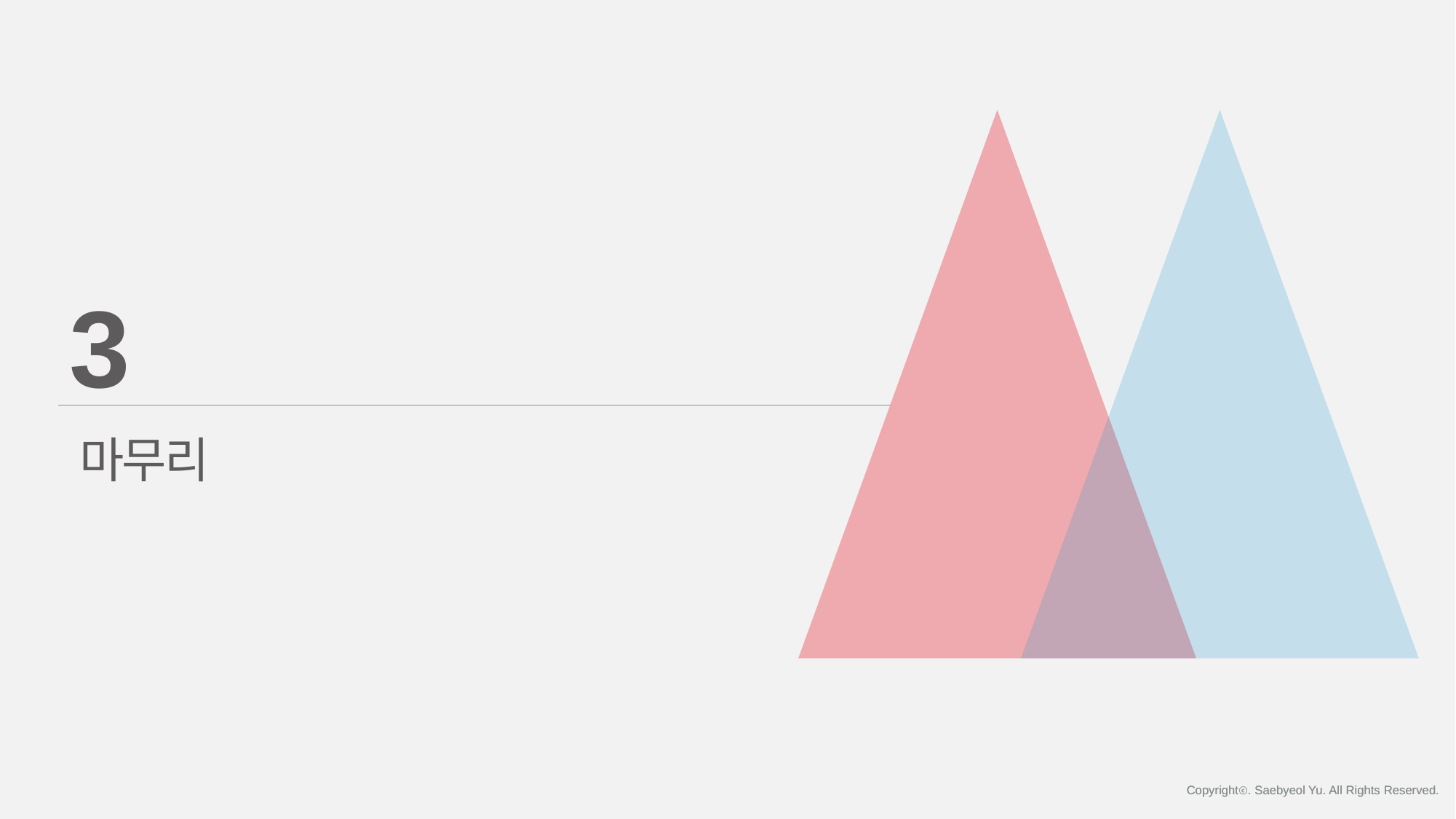

3
마무리
Copyrightⓒ. Saebyeol Yu. All Rights Reserved.